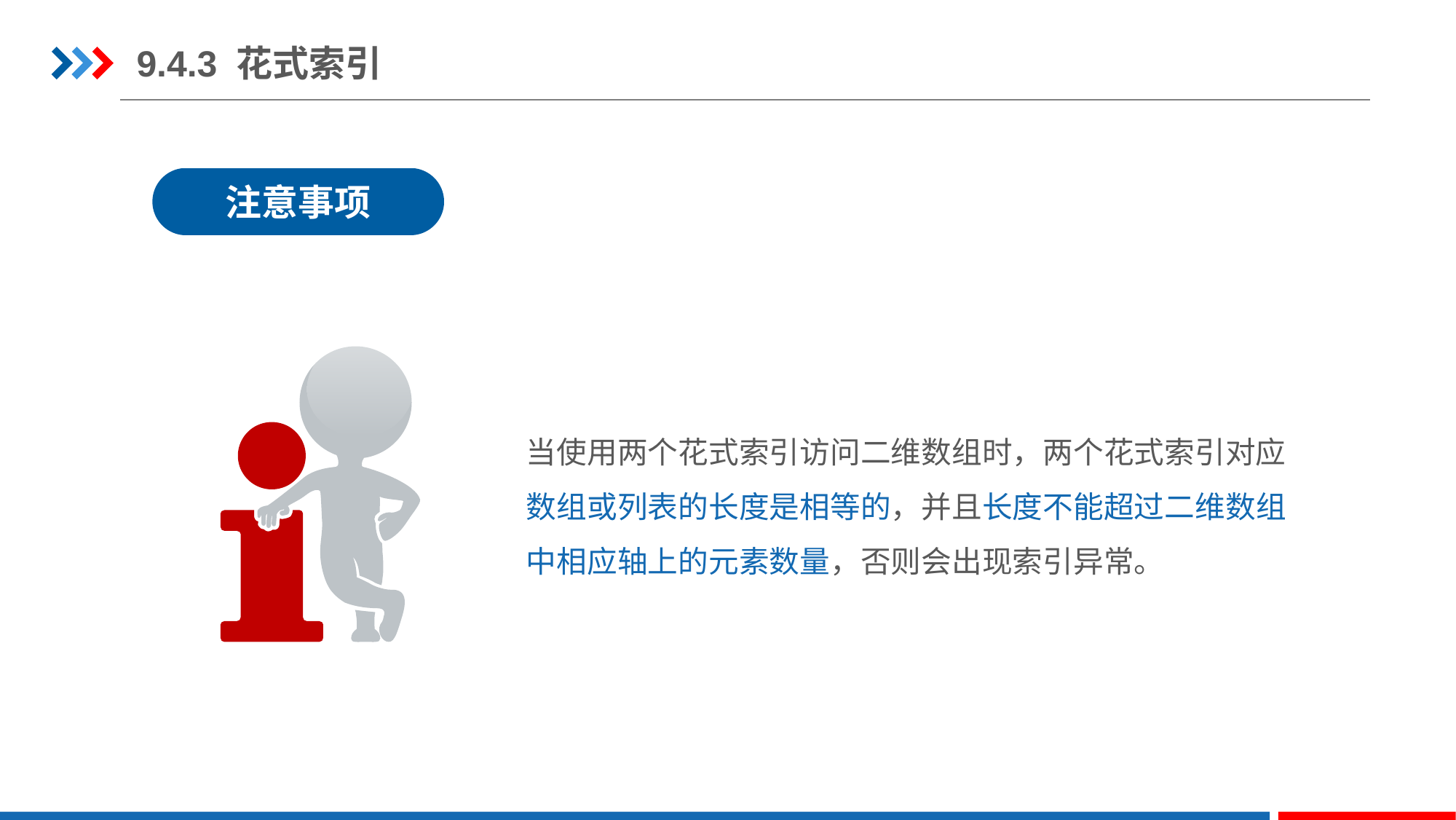

9.4.3 花式索引
注意事项

当使用两个花式索引访问二维数组时，两个花式索引对应数组或列表的长度是相等的，并且长度不能超过二维数组中相应轴上的元素数量，否则会出现索引异常。